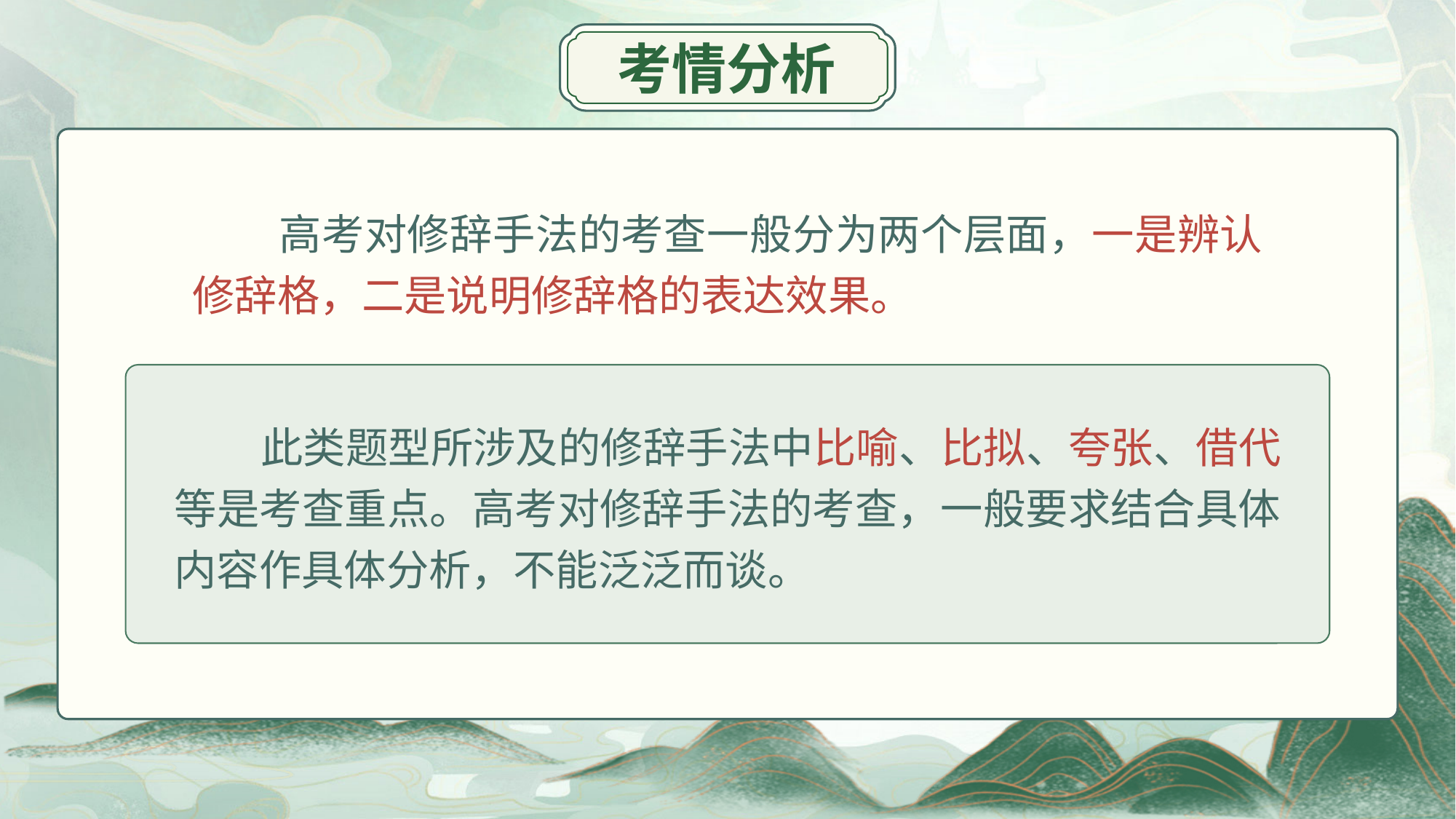

考情分析

高考对修辞手法的考查一般分为两个层面，一是辨认修辞格，二是说明修辞格的表达效果。

此类题型所涉及的修辞手法中比喻、比拟、夸张、借代等是考查重点。高考对修辞手法的考查，一般要求结合具体内容作具体分析，不能泛泛而谈。